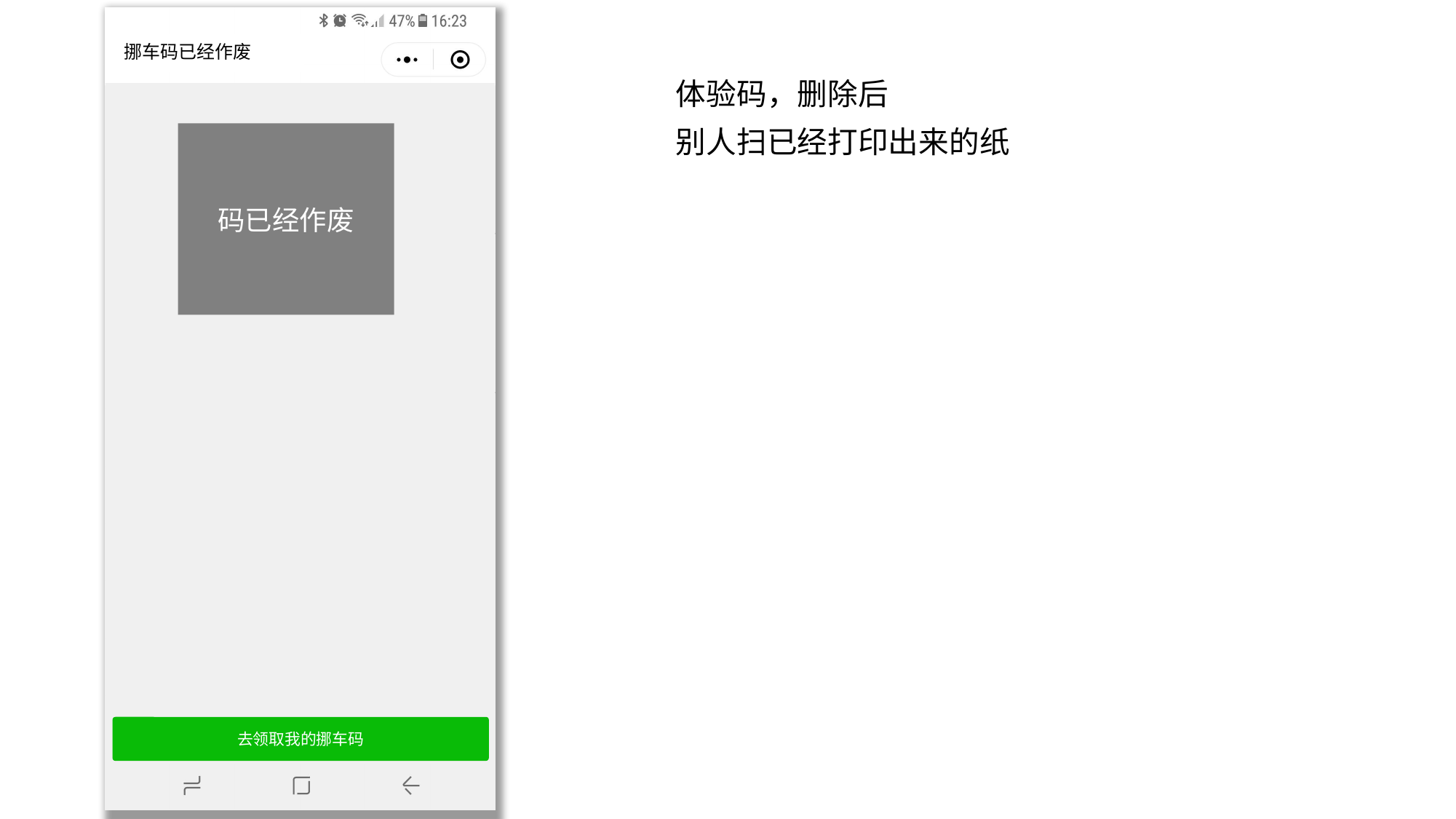

# 挪车码已经作废
体验码，删除后
别人扫已经打印出来的纸
码已经作废
去领取我的挪车码